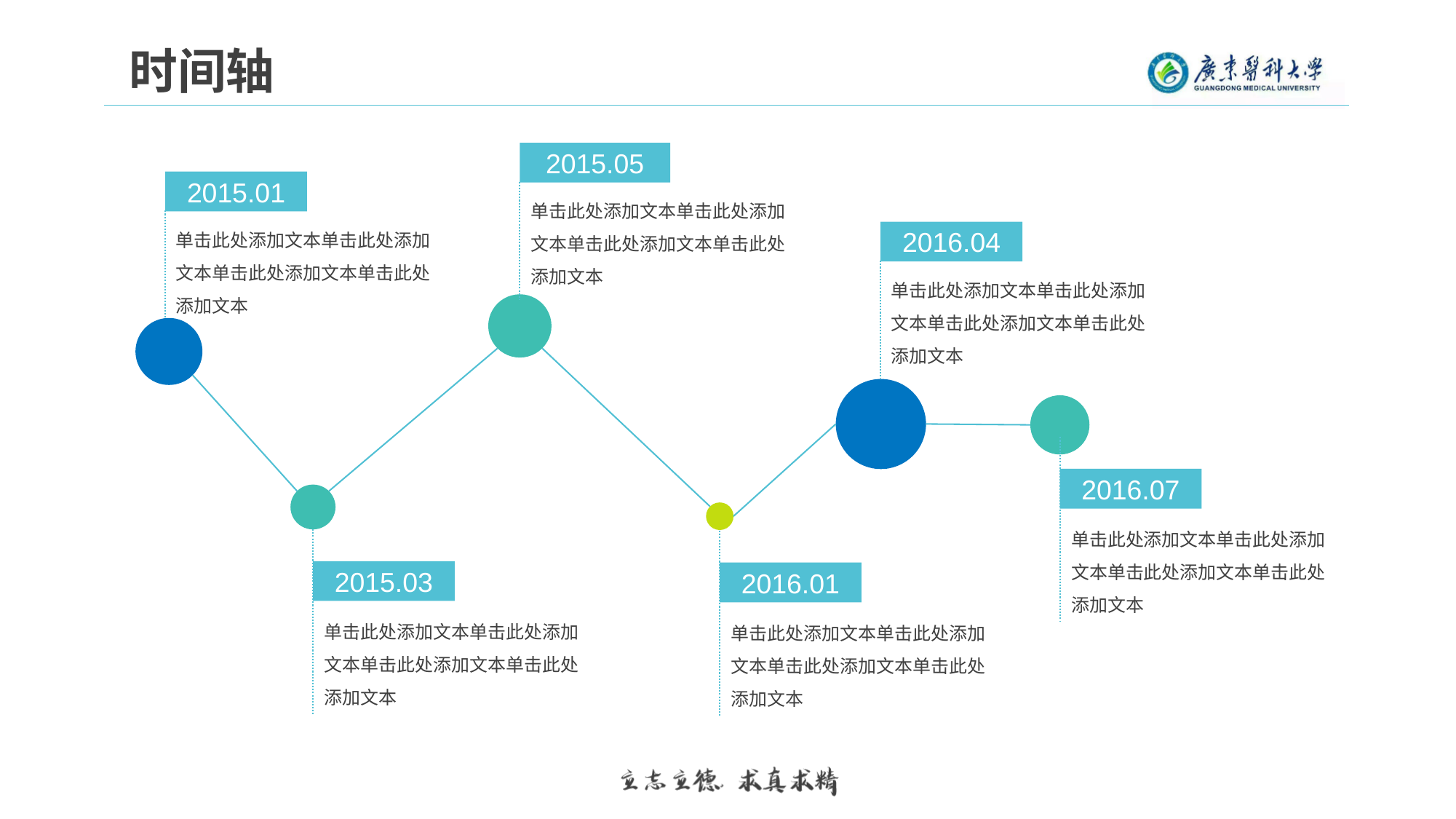

时间轴
2015.05
单击此处添加文本单击此处添加文本单击此处添加文本单击此处添加文本
2015.01
单击此处添加文本单击此处添加文本单击此处添加文本单击此处添加文本
2016.04
单击此处添加文本单击此处添加文本单击此处添加文本单击此处添加文本

2016.07
单击此处添加文本单击此处添加文本单击此处添加文本单击此处添加文本

2015.03
单击此处添加文本单击此处添加文本单击此处添加文本单击此处添加文本
2016.01
单击此处添加文本单击此处添加文本单击此处添加文本单击此处添加文本